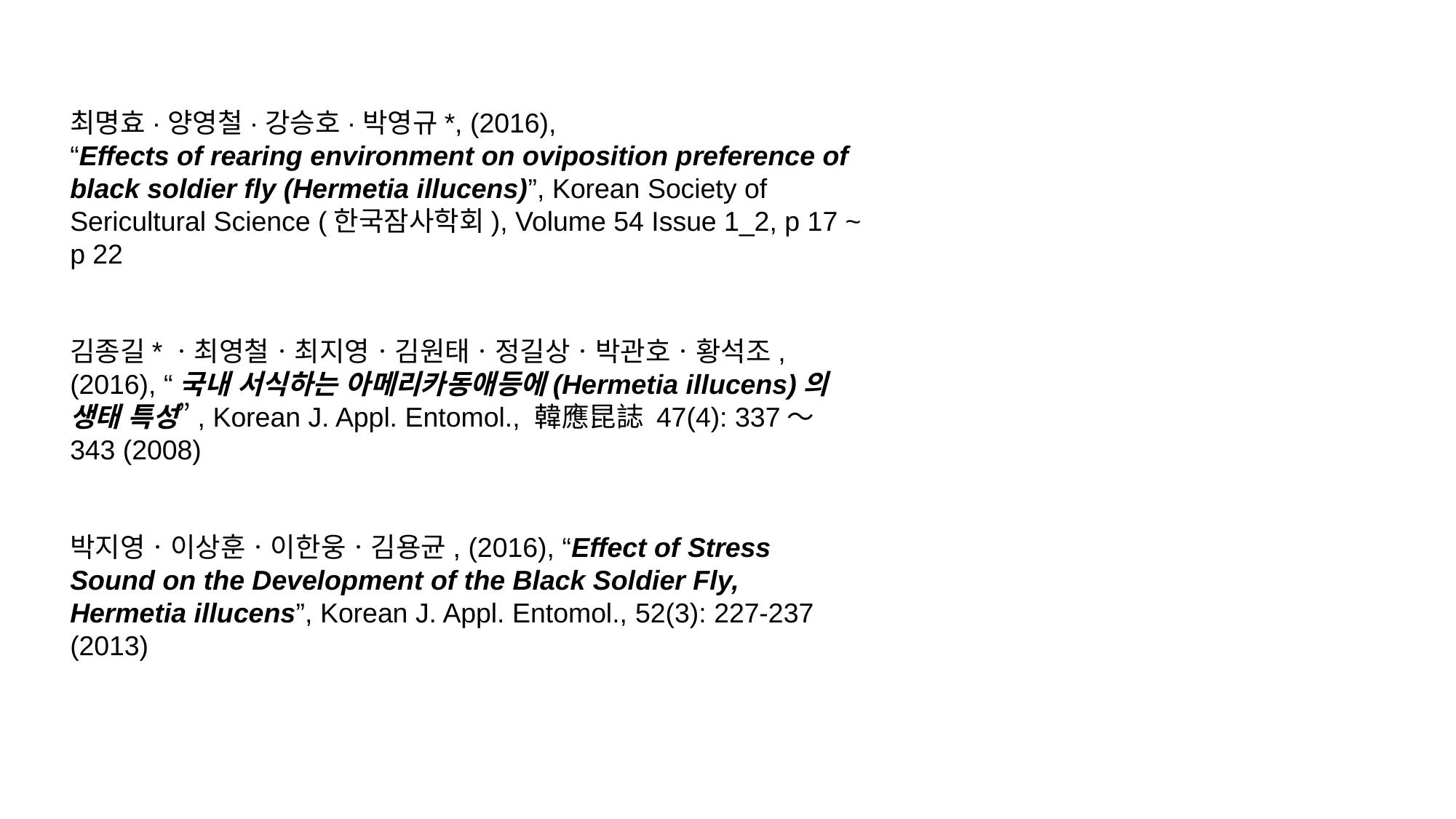

최명효·양영철·강승호·박영규*, (2016),
“Effects of rearing environment on oviposition preference of black soldier fly (Hermetia illucens)”, Korean Society of Sericultural Science (한국잠사학회), Volume 54 Issue 1_2, p 17 ~ p 22
김종길*ㆍ최영철ㆍ최지영ㆍ김원태ㆍ정길상ㆍ박관호ㆍ황석조, (2016), “국내 서식하는 아메리카동애등에(Hermetia illucens)의 생태 특성”, Korean J. Appl. Entomol., 韓應昆誌 47(4): 337～343 (2008)
박지영ㆍ이상훈ㆍ이한웅ㆍ김용균, (2016), “Effect of Stress Sound on the Development of the Black Soldier Fly, Hermetia illucens”, Korean J. Appl. Entomol., 52(3): 227-237 (2013)